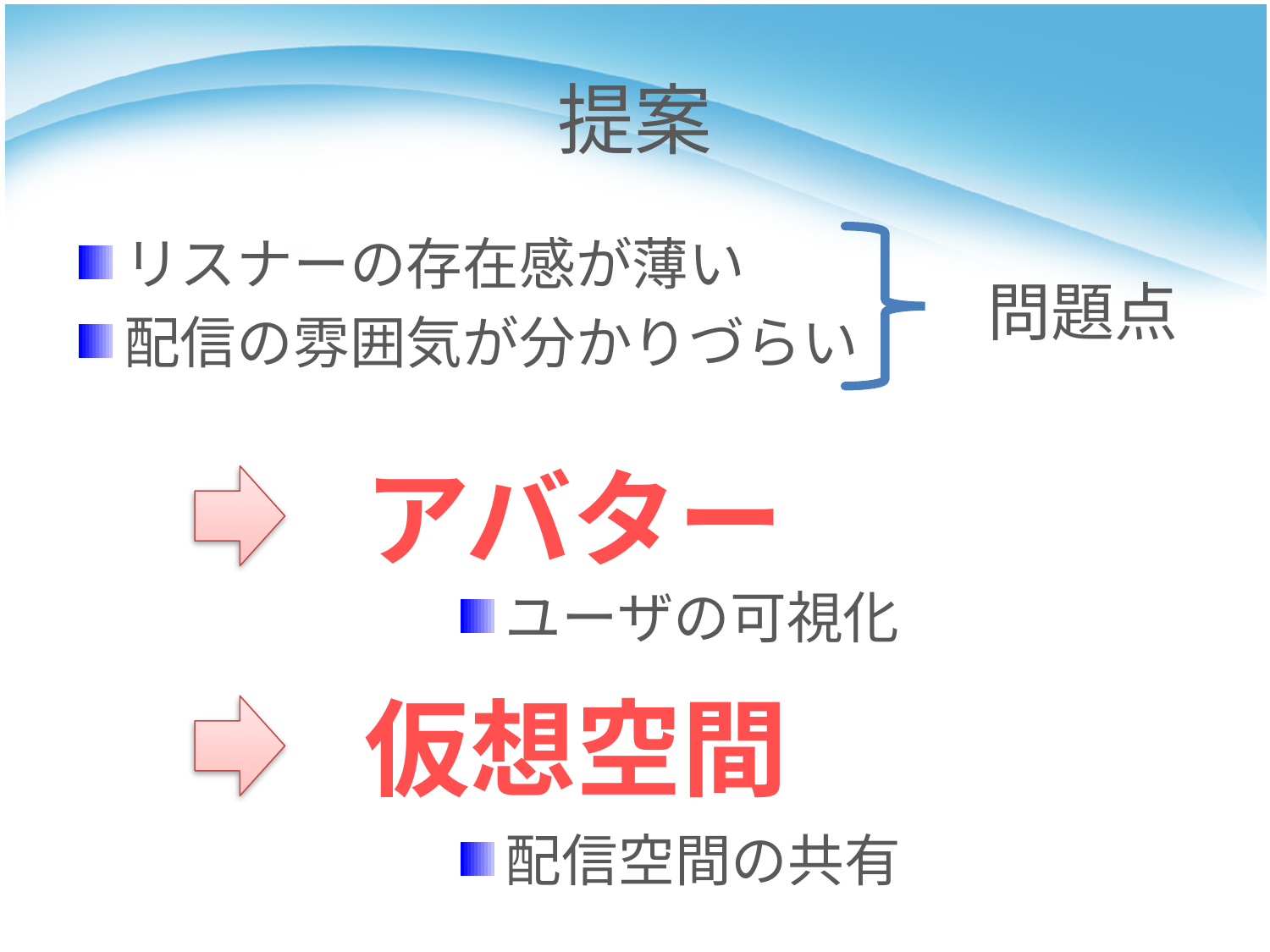

提案
リスナーの存在感が薄い
配信の雰囲気が分かりづらい

問題点
アバター

ユーザの可視化

仮想空間
配信空間の共有